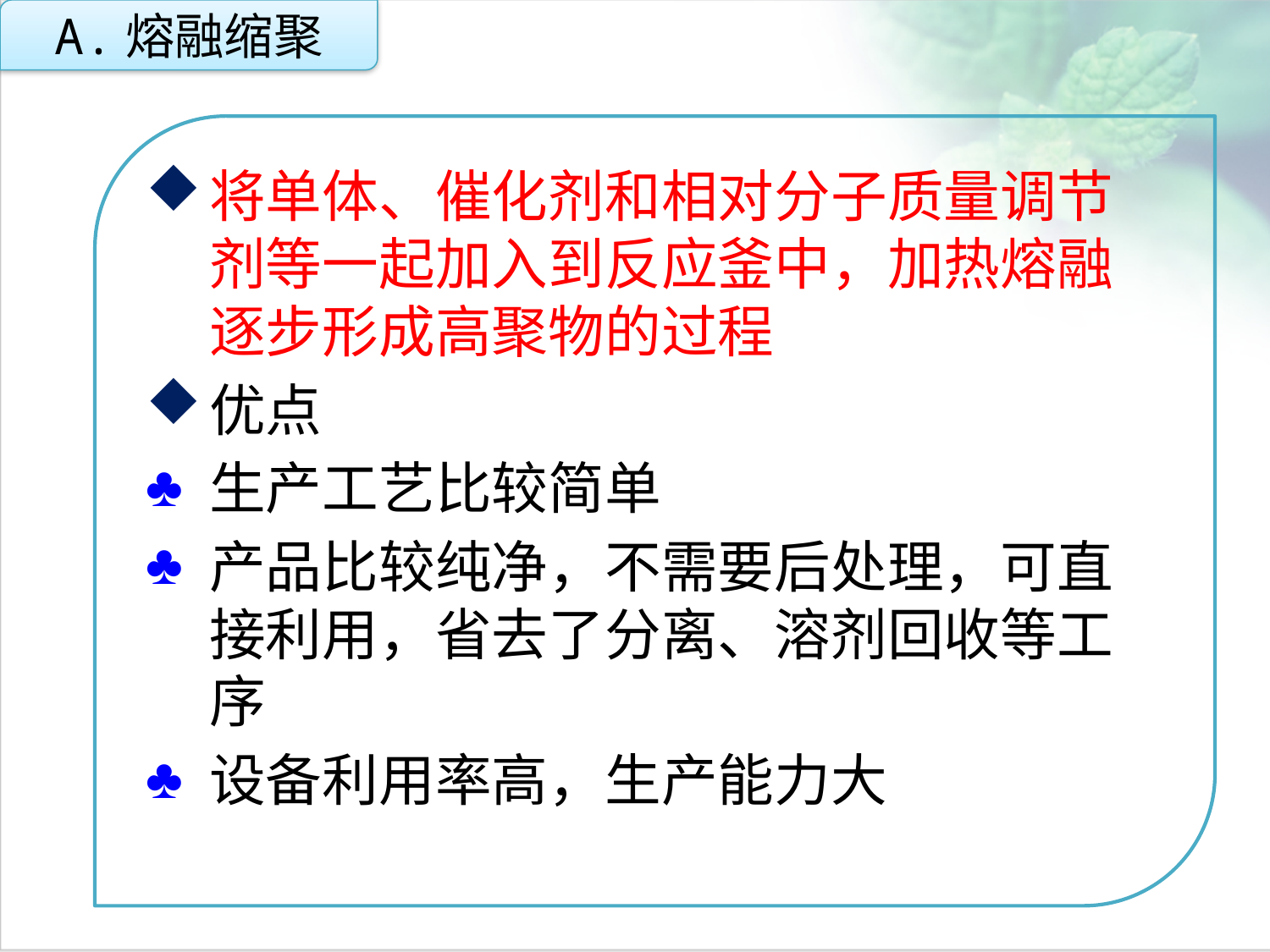

A.熔融缩聚
将单体、催化剂和相对分子质量调节剂等一起加入到反应釜中，加热熔融逐步形成高聚物的过程
优点
生产工艺比较简单
产品比较纯净，不需要后处理，可直接利用，省去了分离、溶剂回收等工序
设备利用率高，生产能力大
点击添加文本
点击添加文本
点击添加文本
点击添加文本